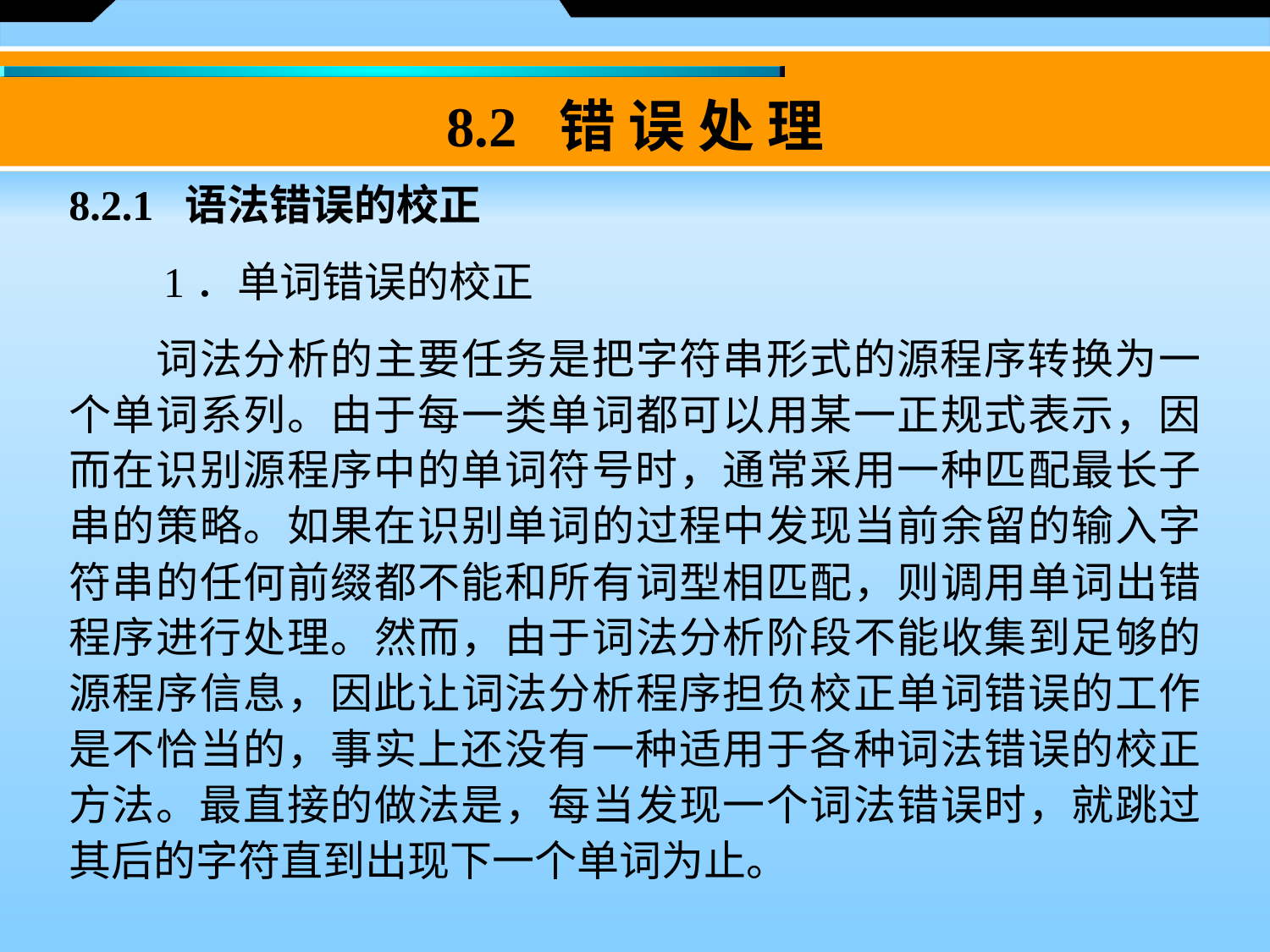

8.2  错 误 处 理
8.2.1  语法错误的校正
　　1．单词错误的校正
　　词法分析的主要任务是把字符串形式的源程序转换为一个单词系列。由于每一类单词都可以用某一正规式表示，因而在识别源程序中的单词符号时，通常采用一种匹配最长子串的策略。如果在识别单词的过程中发现当前余留的输入字符串的任何前缀都不能和所有词型相匹配，则调用单词出错程序进行处理。然而，由于词法分析阶段不能收集到足够的源程序信息，因此让词法分析程序担负校正单词错误的工作是不恰当的，事实上还没有一种适用于各种词法错误的校正方法。最直接的做法是，每当发现一个词法错误时，就跳过其后的字符直到出现下一个单词为止。